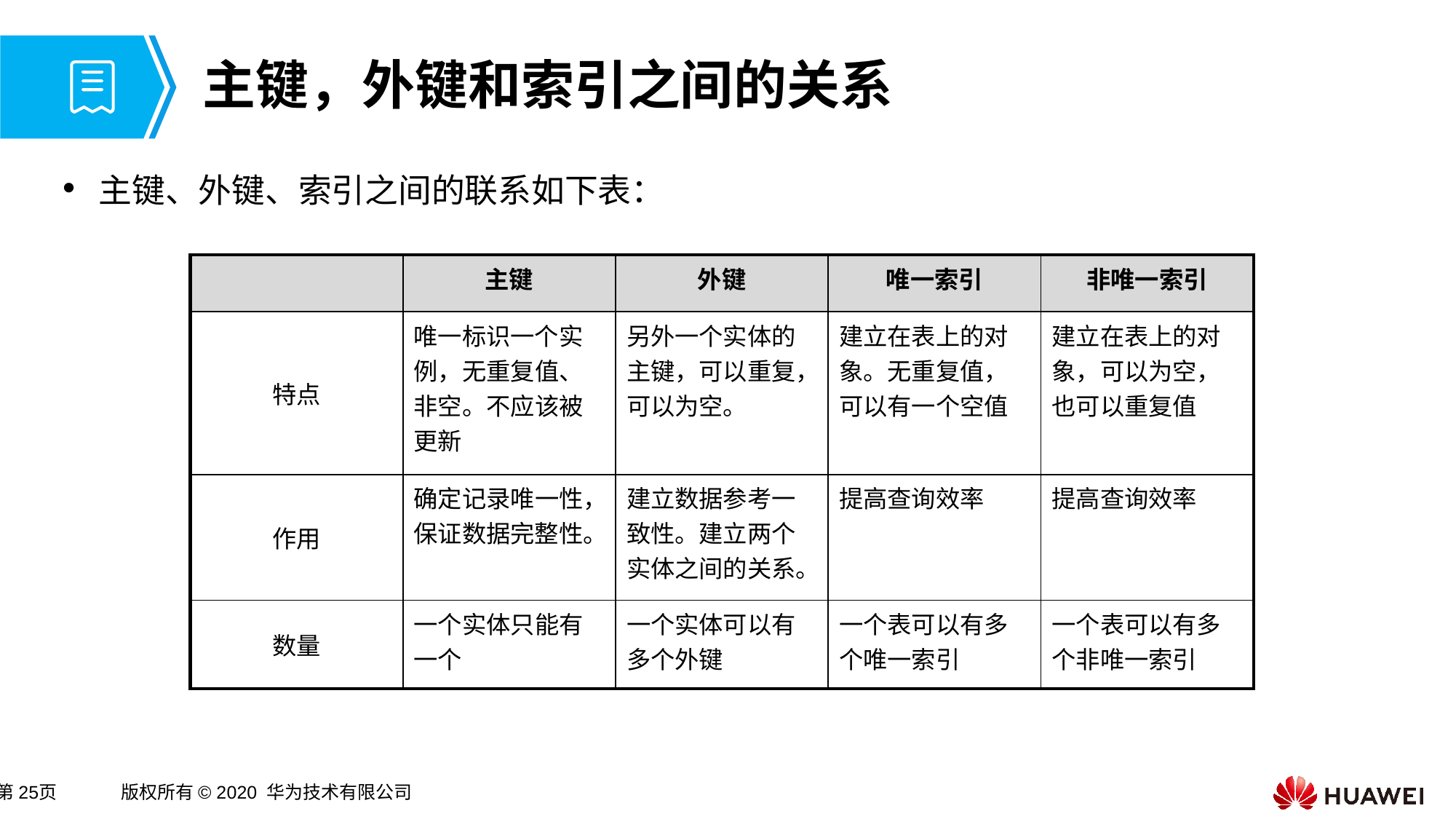

# 主键，外键和索引之间的关系
主键、外键、索引之间的联系如下表：
|  | 主键 | 外键 | 唯一索引 | 非唯一索引 |
| --- | --- | --- | --- | --- |
| 特点 | 唯一标识一个实例，无重复值、非空。不应该被更新 | 另外一个实体的主键，可以重复，可以为空。 | 建立在表上的对象。无重复值，可以有一个空值 | 建立在表上的对象，可以为空，也可以重复值 |
| 作用 | 确定记录唯一性，保证数据完整性。 | 建立数据参考一致性。建立两个实体之间的关系。 | 提高查询效率 | 提高查询效率 |
| 数量 | 一个实体只能有一个 | 一个实体可以有多个外键 | 一个表可以有多个唯一索引 | 一个表可以有多个非唯一索引 |